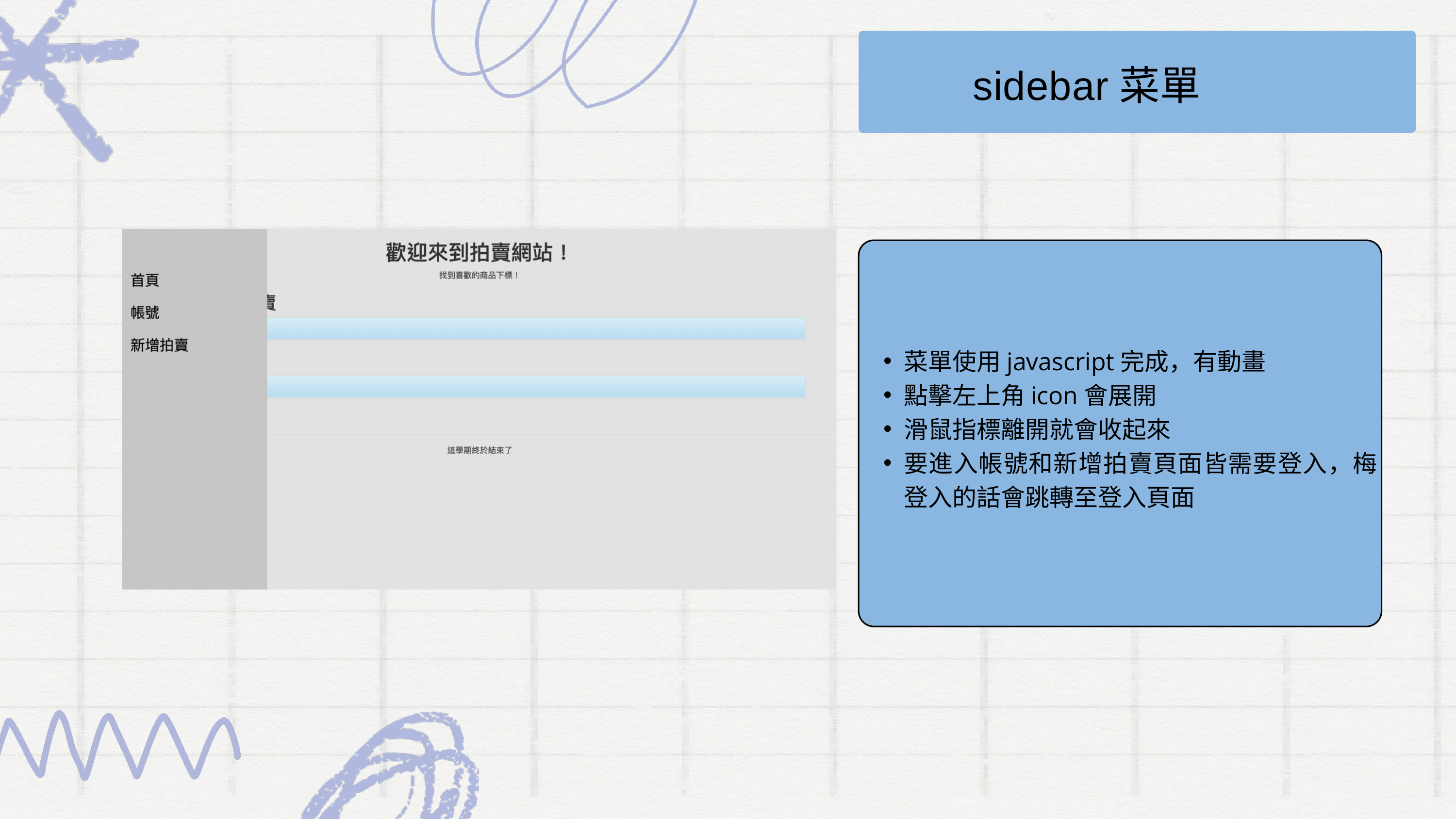

sidebar菜單

菜單使用javascript完成，有動畫
點擊左上角icon會展開
滑鼠指標離開就會收起來
要進入帳號和新增拍賣頁面皆需要登入，梅登入的話會跳轉至登入頁面